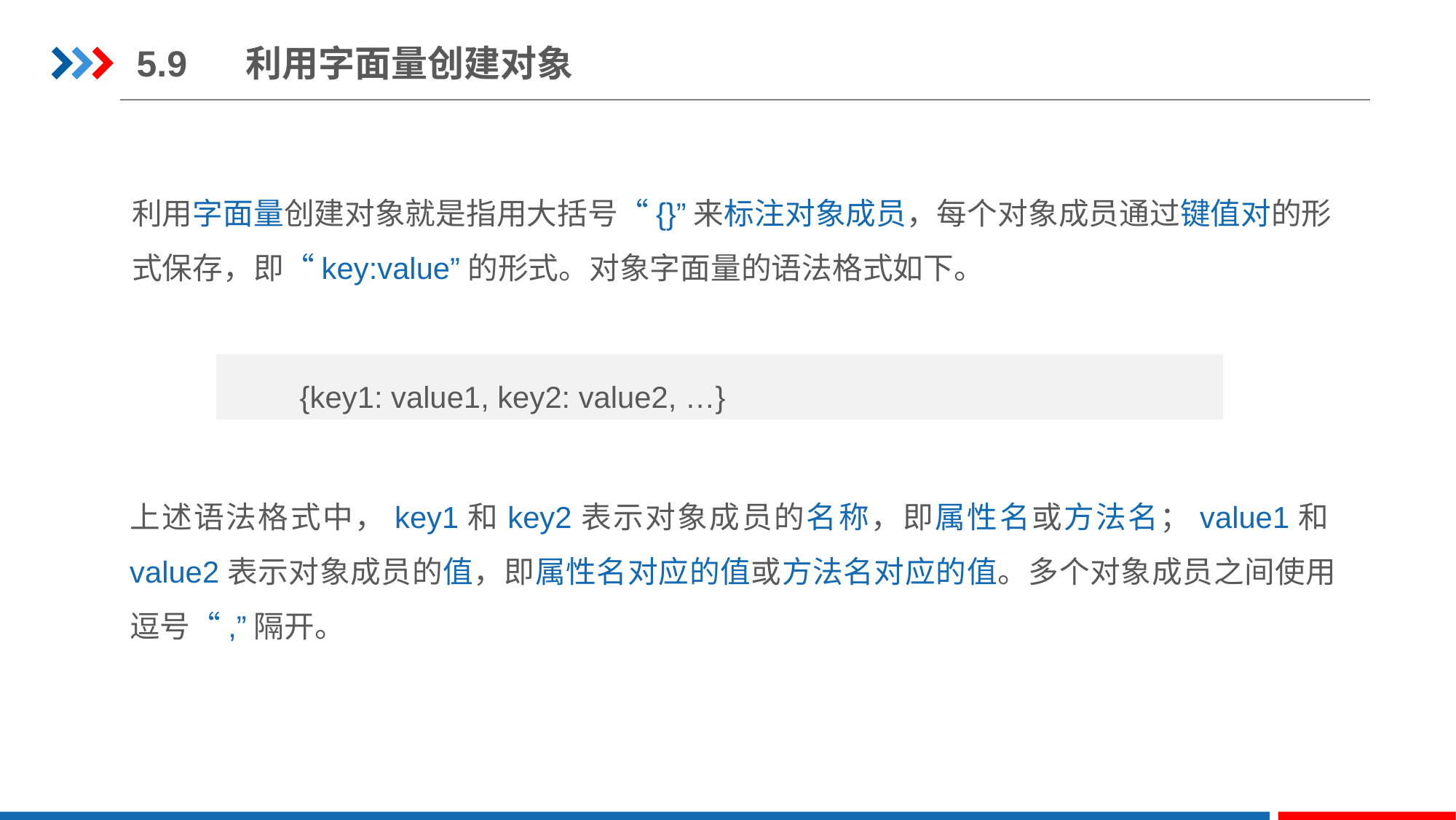

5.9	利用字面量创建对象
利用字面量创建对象就是指用大括号“{}”来标注对象成员，每个对象成员通过键值对的形式保存，即“key:value”的形式。对象字面量的语法格式如下。
{key1: value1, key2: value2, …}
上述语法格式中，key1和key2表示对象成员的名称，即属性名或方法名；value1和value2表示对象成员的值，即属性名对应的值或方法名对应的值。多个对象成员之间使用逗号“,”隔开。